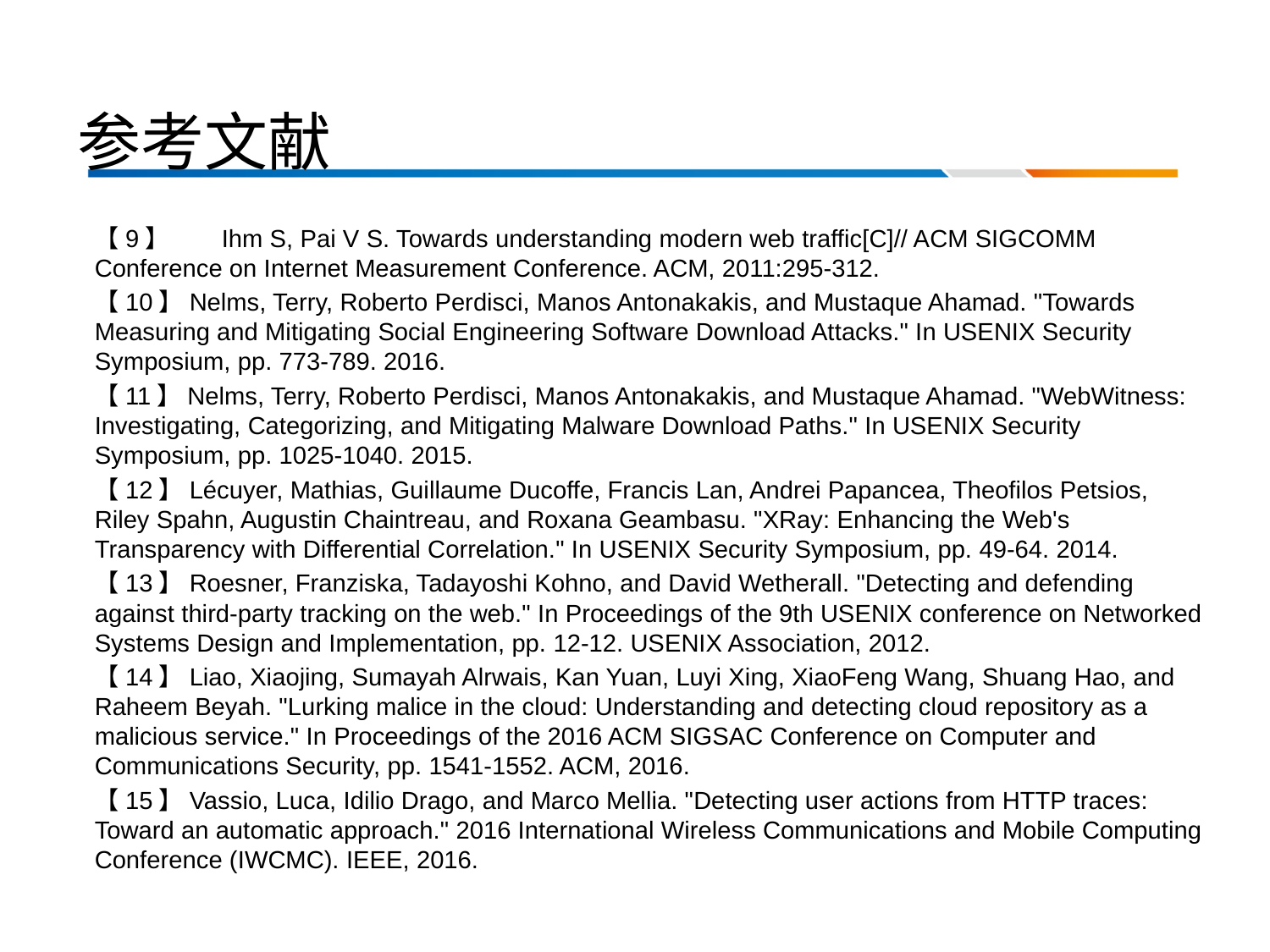

参考文献
【9】	Ihm S, Pai V S. Towards understanding modern web traffic[C]// ACM SIGCOMM Conference on Internet Measurement Conference. ACM, 2011:295-312.
【10】Nelms, Terry, Roberto Perdisci, Manos Antonakakis, and Mustaque Ahamad. "Towards Measuring and Mitigating Social Engineering Software Download Attacks." In USENIX Security Symposium, pp. 773-789. 2016.
【11】Nelms, Terry, Roberto Perdisci, Manos Antonakakis, and Mustaque Ahamad. "WebWitness: Investigating, Categorizing, and Mitigating Malware Download Paths." In USENIX Security Symposium, pp. 1025-1040. 2015.
【12】Lécuyer, Mathias, Guillaume Ducoffe, Francis Lan, Andrei Papancea, Theofilos Petsios, Riley Spahn, Augustin Chaintreau, and Roxana Geambasu. "XRay: Enhancing the Web's Transparency with Differential Correlation." In USENIX Security Symposium, pp. 49-64. 2014.
【13】Roesner, Franziska, Tadayoshi Kohno, and David Wetherall. "Detecting and defending against third-party tracking on the web." In Proceedings of the 9th USENIX conference on Networked Systems Design and Implementation, pp. 12-12. USENIX Association, 2012.
【14】Liao, Xiaojing, Sumayah Alrwais, Kan Yuan, Luyi Xing, XiaoFeng Wang, Shuang Hao, and Raheem Beyah. "Lurking malice in the cloud: Understanding and detecting cloud repository as a malicious service." In Proceedings of the 2016 ACM SIGSAC Conference on Computer and Communications Security, pp. 1541-1552. ACM, 2016.
【15】Vassio, Luca, Idilio Drago, and Marco Mellia. "Detecting user actions from HTTP traces: Toward an automatic approach." 2016 International Wireless Communications and Mobile Computing Conference (IWCMC). IEEE, 2016.